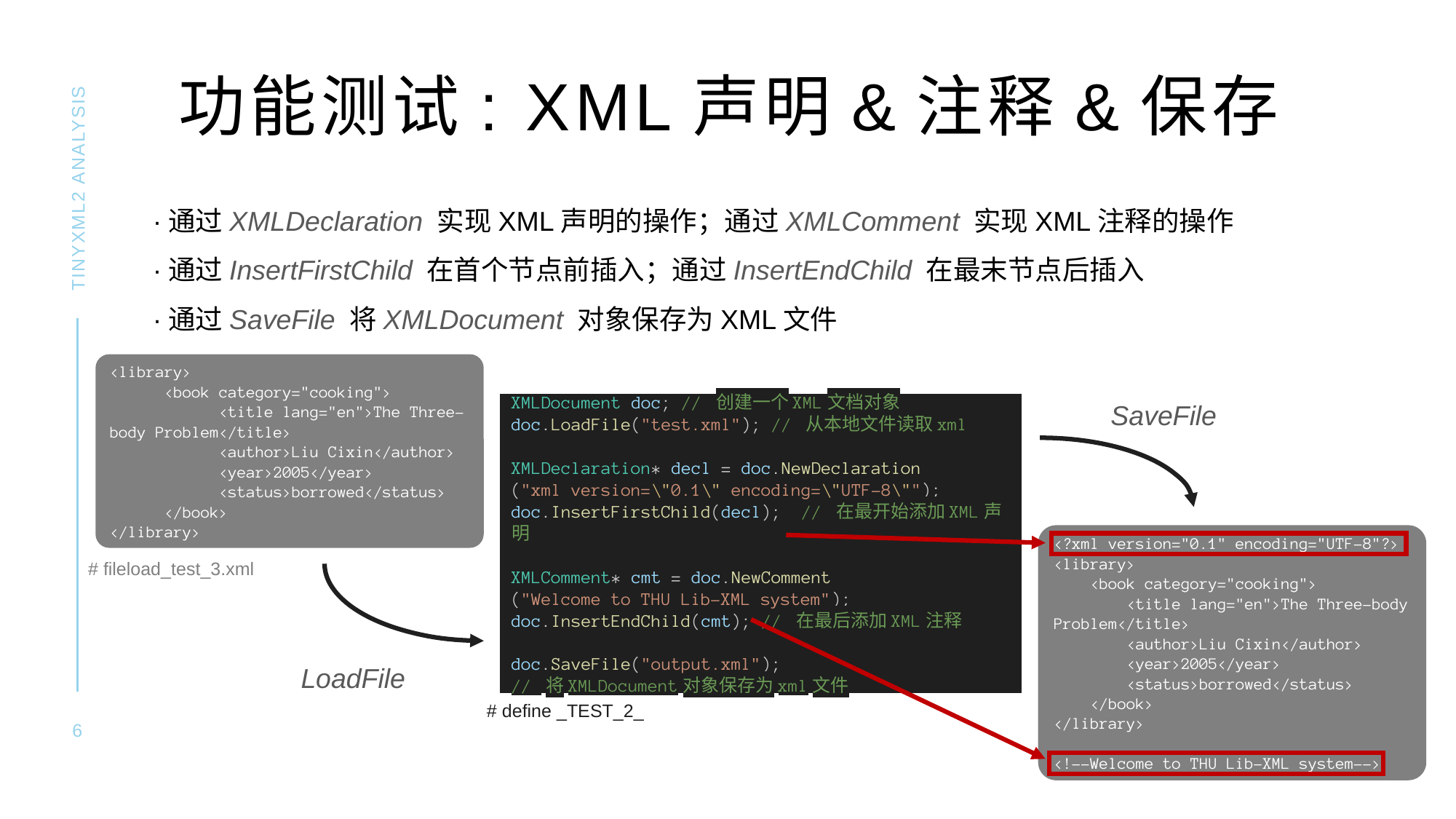

# 功能测试: XML声明&注释&保存
TINYXML2 ANALYSIS
·通过XMLDeclaration 实现XML声明的操作；通过XMLComment 实现XML注释的操作
·通过InsertFirstChild 在首个节点前插入；通过InsertEndChild 在最末节点后插入
·通过SaveFile 将XMLDocument 对象保存为XML文件

<library>
<book category="cooking">
	<title lang="en">The Three-body Problem</title>
	<author>Liu Cixin</author>
	<year>2005</year>
	<status>borrowed</status>
</book>
</library>
SaveFile
XMLDocument doc; // 创建一个XML文档对象
doc.LoadFile("test.xml"); // 从本地文件读取xml

XMLDeclaration* decl = doc.NewDeclaration
("xml version=\"0.1\" encoding=\"UTF-8\"");
doc.InsertFirstChild(decl);  // 在最开始添加XML声明

XMLComment* cmt = doc.NewComment
("Welcome to THU Lib-XML system");
doc.InsertEndChild(cmt); // 在最后添加XML注释

doc.SaveFile("output.xml");
// 将XMLDocument对象保存为xml文件

<?xml version="0.1" encoding="UTF-8"?>
<library>
    <book category="cooking">
        <title lang="en">The Three-body Problem</title>
        <author>Liu Cixin</author>
        <year>2005</year>
        <status>borrowed</status>
    </book>
</library>

<!--Welcome to THU Lib-XML system-->

# fileload_test_3.xml
LoadFile
# define _TEST_2_
6